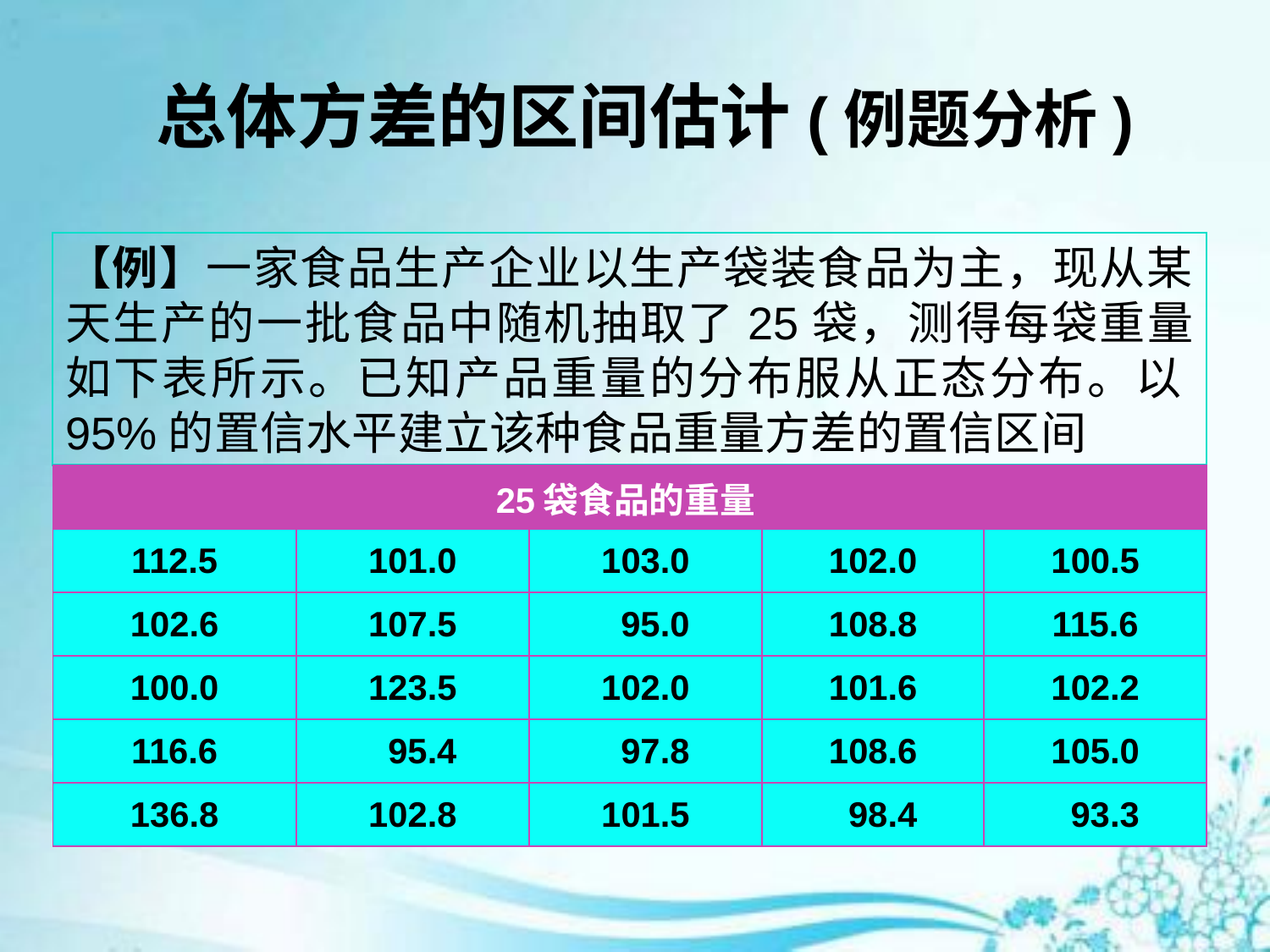

# 总体方差的区间估计(例题分析)
【例】一家食品生产企业以生产袋装食品为主，现从某天生产的一批食品中随机抽取了25袋，测得每袋重量如下表所示。已知产品重量的分布服从正态分布。以95%的置信水平建立该种食品重量方差的置信区间
| 25袋食品的重量 |  |  |  |  |
| --- | --- | --- | --- | --- |
| 112.5 | 101.0 | 103.0 | 102.0 | 100.5 |
| 102.6 | 107.5 | 95.0 | 108.8 | 115.6 |
| 100.0 | 123.5 | 102.0 | 101.6 | 102.2 |
| 116.6 | 95.4 | 97.8 | 108.6 | 105.0 |
| 136.8 | 102.8 | 101.5 | 98.4 | 93.3 |